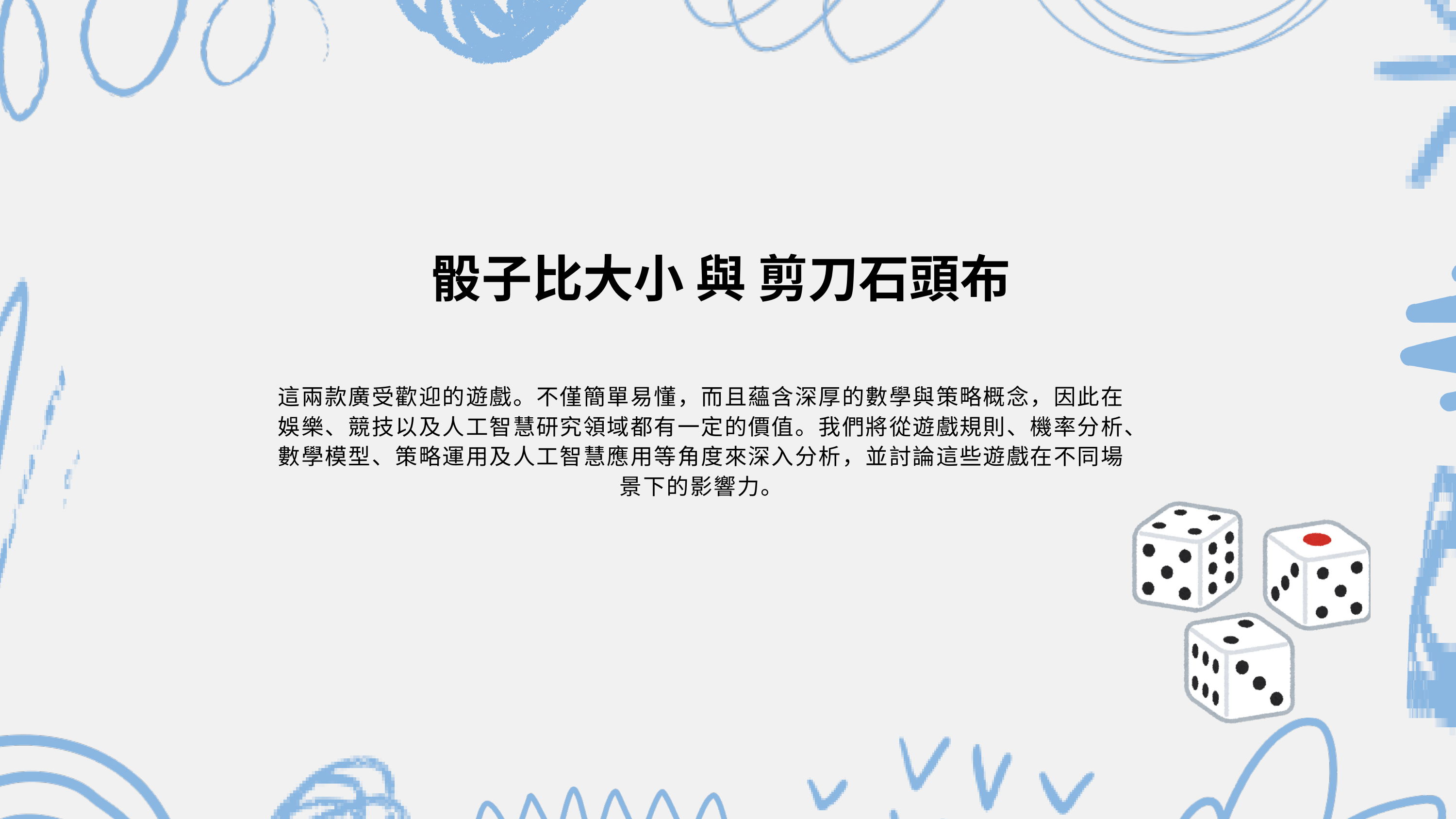

骰子比大小 與 剪刀石頭布

這兩款廣受歡迎的遊戲。不僅簡單易懂，而且蘊含深厚的數學與策略概念，因此在娛樂、競技以及人工智慧研究領域都有一定的價值。我們將從遊戲規則、機率分析、數學模型、策略運用及人工智慧應用等角度來深入分析，並討論這些遊戲在不同場景下的影響力。